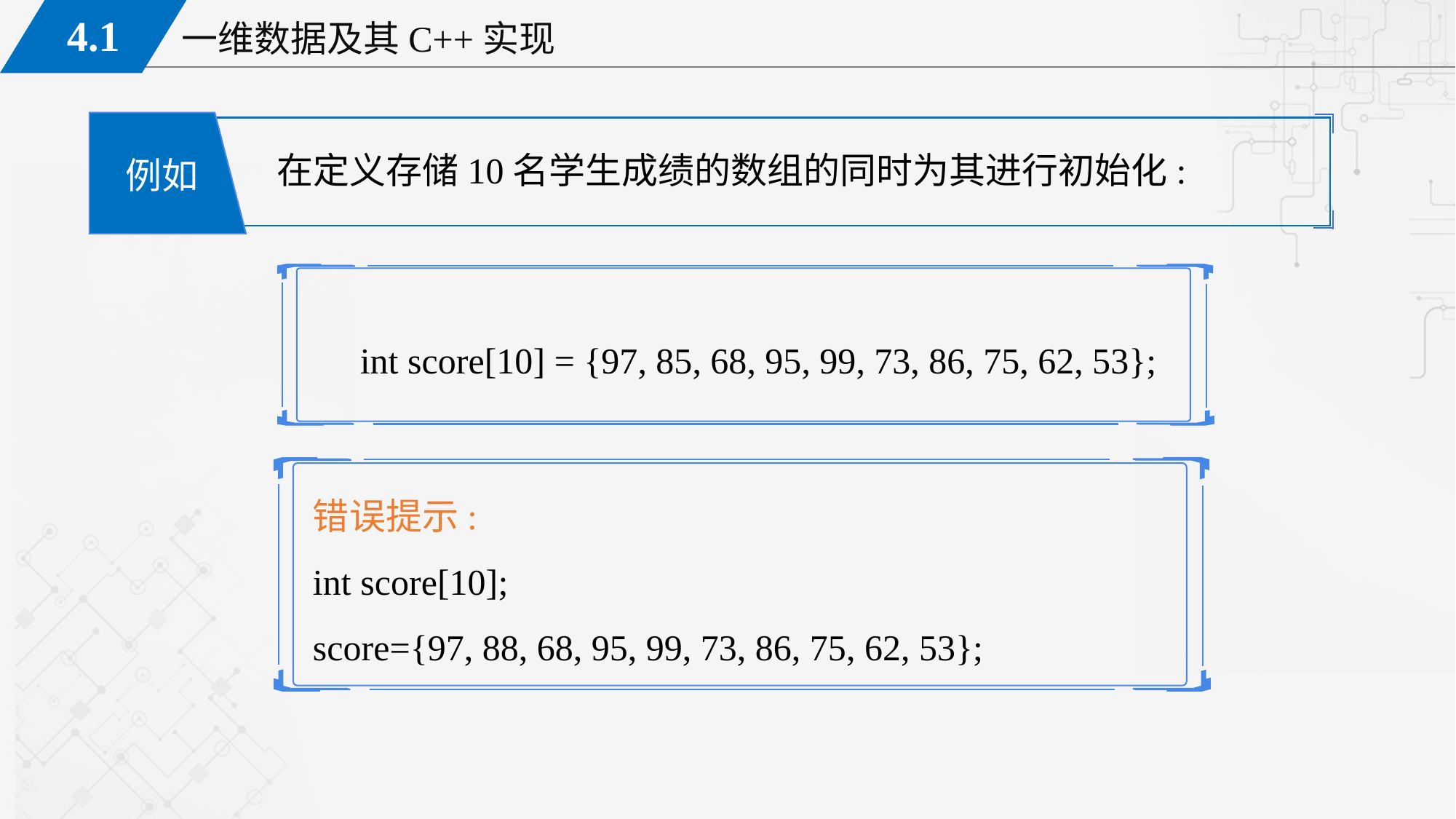

在定义存储10名学生成绩的数组的同时为其进行初始化:
   例如

int score[10] = {97, 85, 68, 95, 99, 73, 86, 75, 62, 53};

错误提示:
int score[10];
score={97, 88, 68, 95, 99, 73, 86, 75, 62, 53};